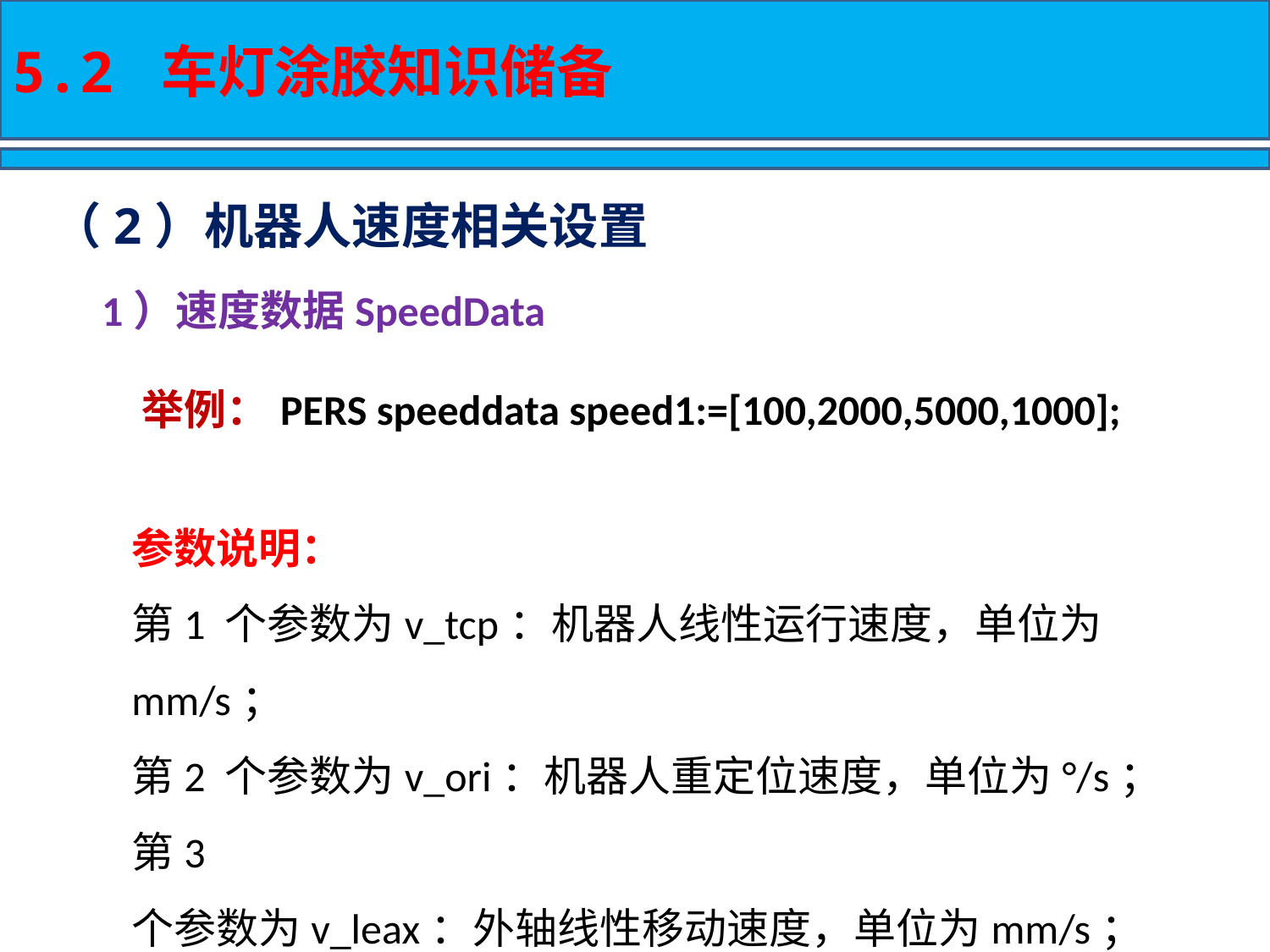

5.2 车灯涂胶知识储备

（2）机器人速度相关设置
1）速度数据SpeedData
举例：
PERS speeddata speed1:=[100,2000,5000,1000];
参数说明：
第1 个参数为v_tcp：机器人线性运行速度，单位为mm/s；
第2 个参数为v_ori：机器人重定位速度，单位为°/s；
第3 个参数为v_leax：外轴线性移动速度，单位为mm/s；
第4 个参数为v_reax：外轴关节旋转速度，单位为°/s。